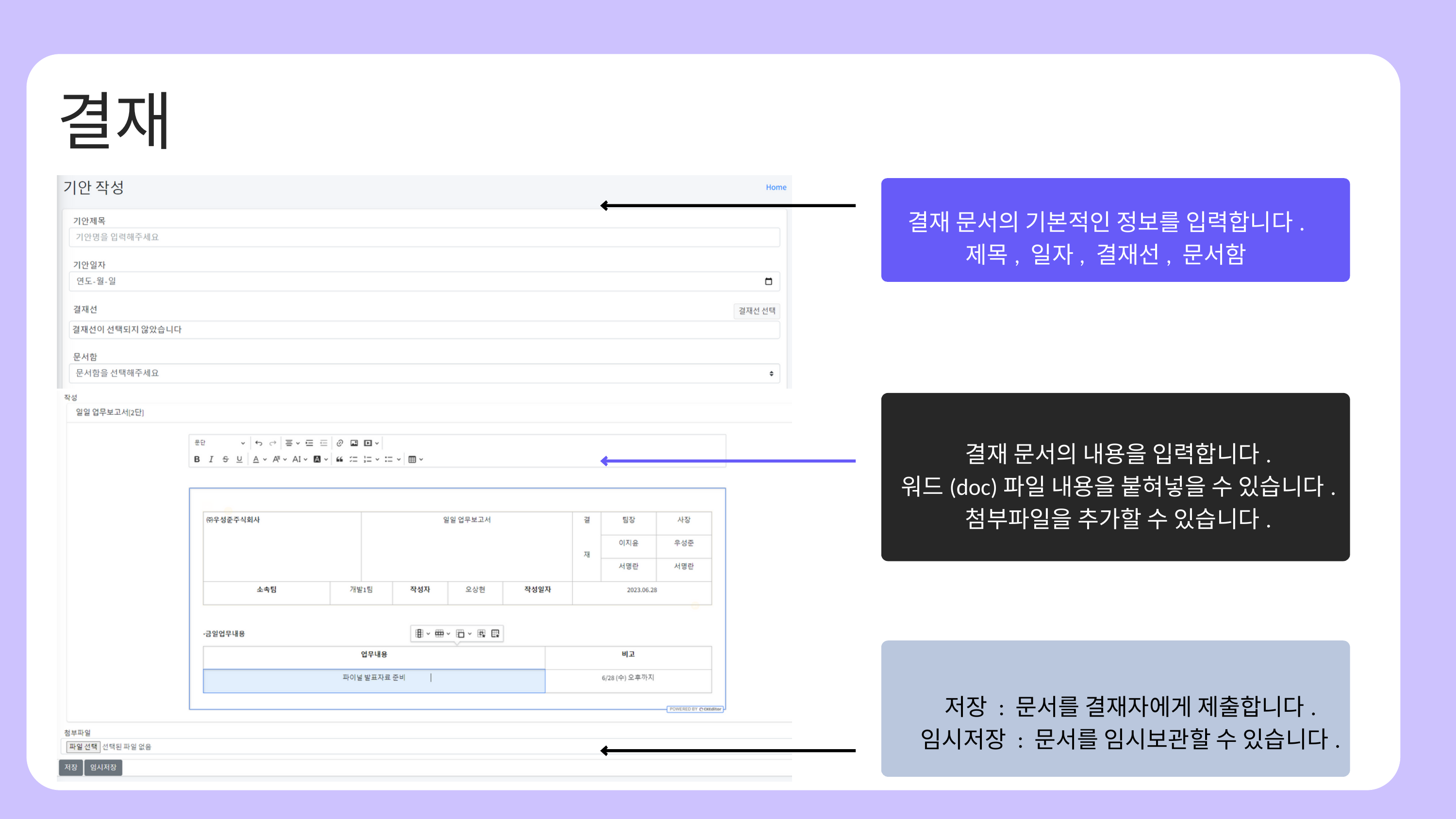

결재

결재 문서의 기본적인 정보를 입력합니다.
제목, 일자, 결재선, 문서함

결재 문서의 내용을 입력합니다.
워드(doc)파일 내용을 붙혀넣을 수 있습니다.
첨부파일을 추가할 수 있습니다.

저장 : 문서를 결재자에게 제출합니다.
임시저장 : 문서를 임시보관할 수 있습니다.